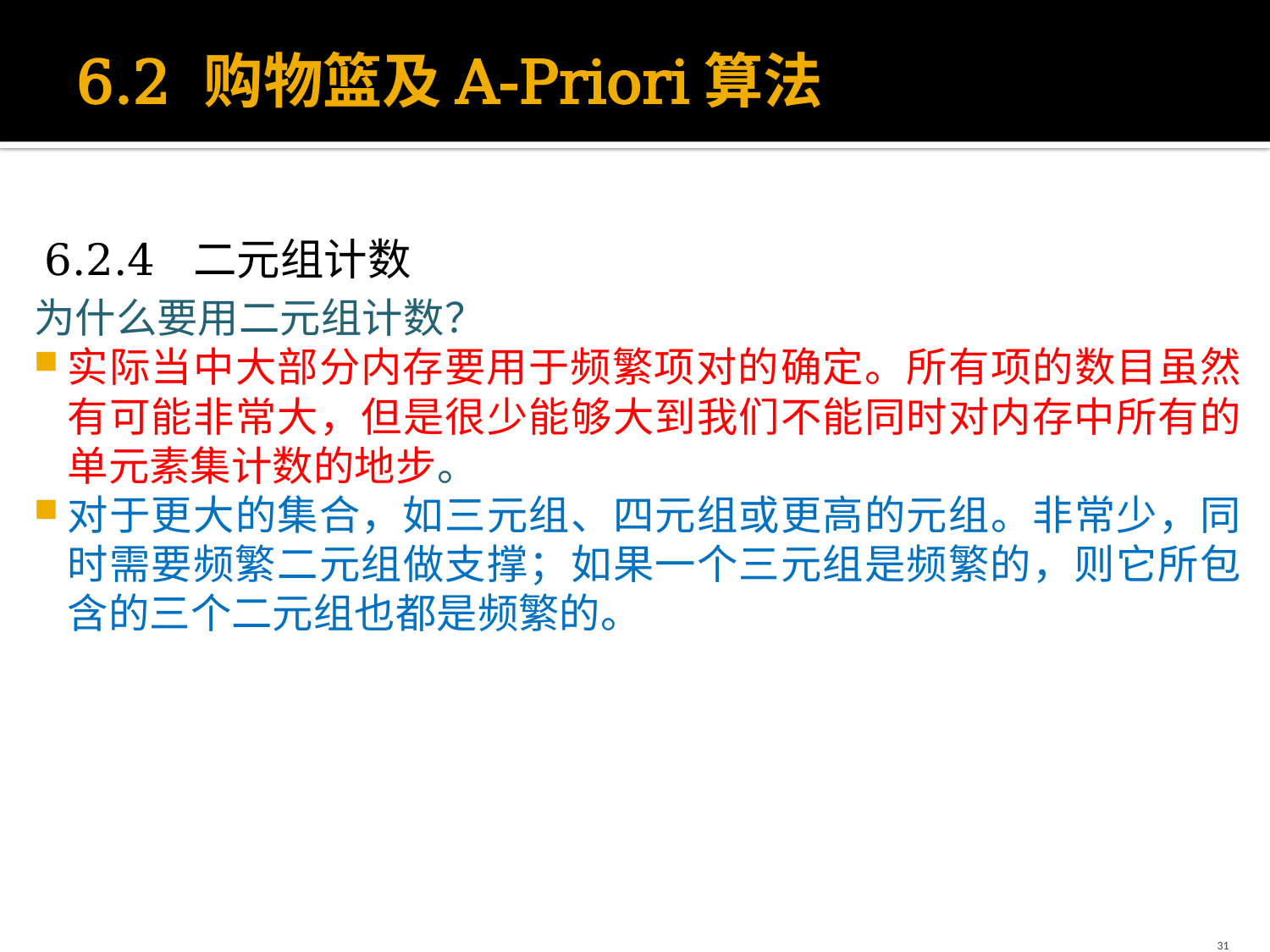

# 6.2 购物篮及A-Priori算法
6.2.4  二元组计数
为什么要用二元组计数？
实际当中大部分内存要用于频繁项对的确定。所有项的数目虽然有可能非常大，但是很少能够大到我们不能同时对内存中所有的单元素集计数的地步。
对于更大的集合，如三元组、四元组或更高的元组。非常少，同时需要频繁二元组做支撑；如果一个三元组是频繁的，则它所包含的三个二元组也都是频繁的。
31